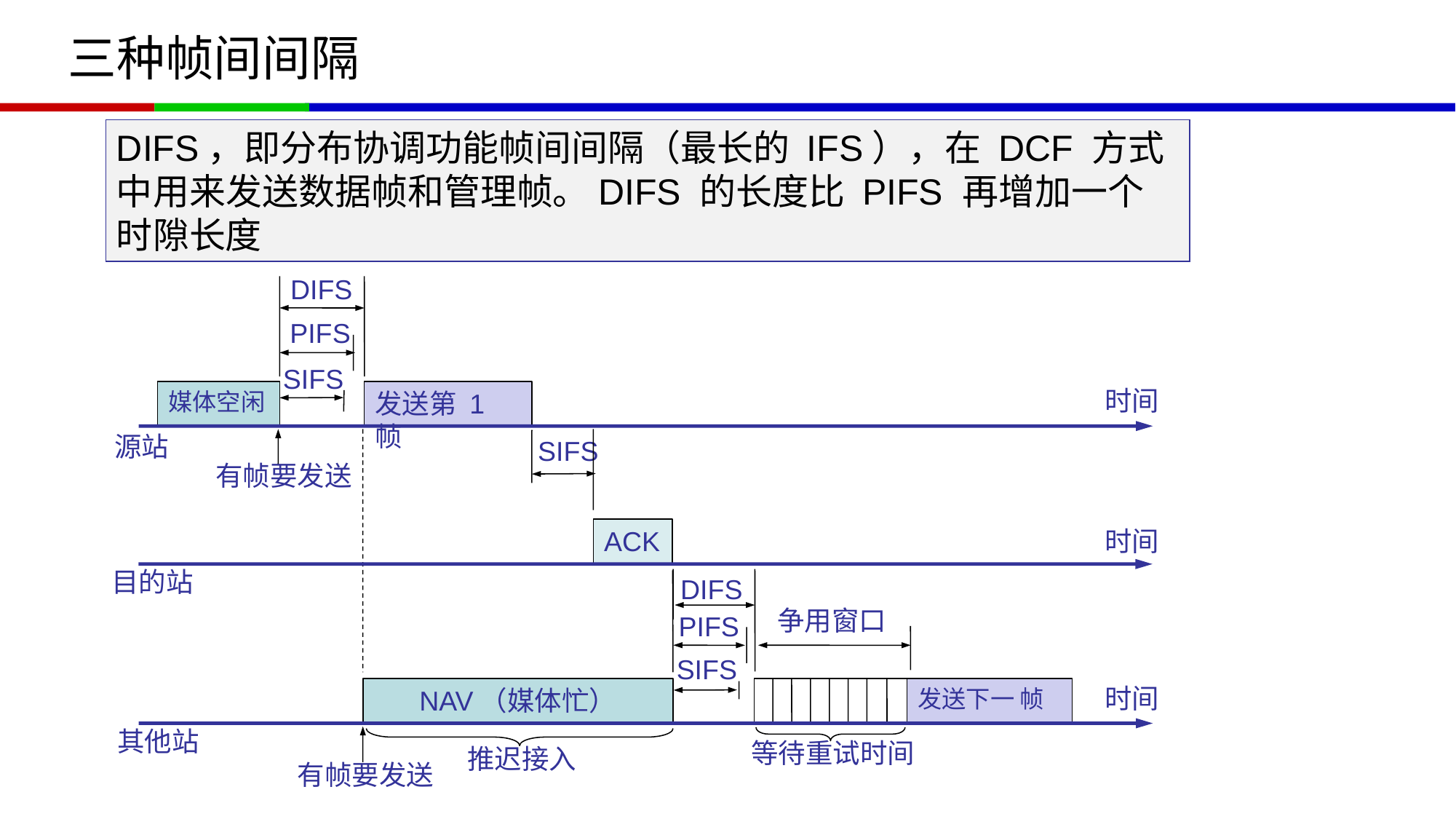

# 三种帧间间隔
DIFS，即分布协调功能帧间间隔（最长的 IFS），在 DCF 方式中用来发送数据帧和管理帧。DIFS 的长度比 PIFS 再增加一个时隙长度
DIFS

PIFS

SIFS
时间
媒体空闲
发送第 1 帧

源站

SIFS

有帧要发送

时间
ACK

目的站

DIFS

争用窗口
PIFS

SIFS

时间

NAV（媒体忙）

发送下一 帧

 其他站

等待重试时间
推迟接入
有帧要发送
162